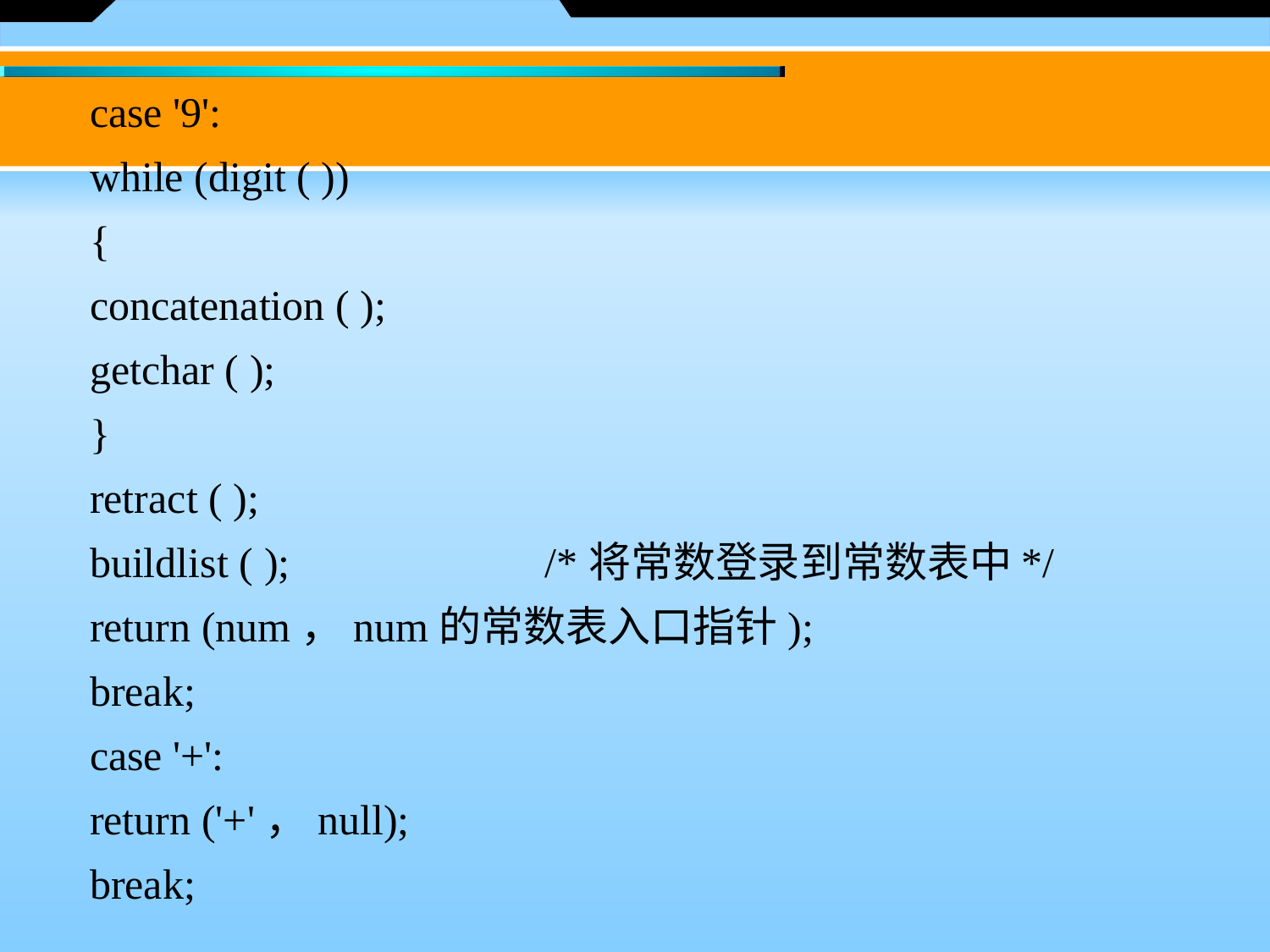

case '9':
　while (digit ( ))
　{
　concatenation ( );
　getchar ( );
　}
　retract ( );
　buildlist ( );           		/*将常数登录到常数表中*/
　return (num，num的常数表入口指针);
　break;
　case '+':
　return ('+'，null);
　break;